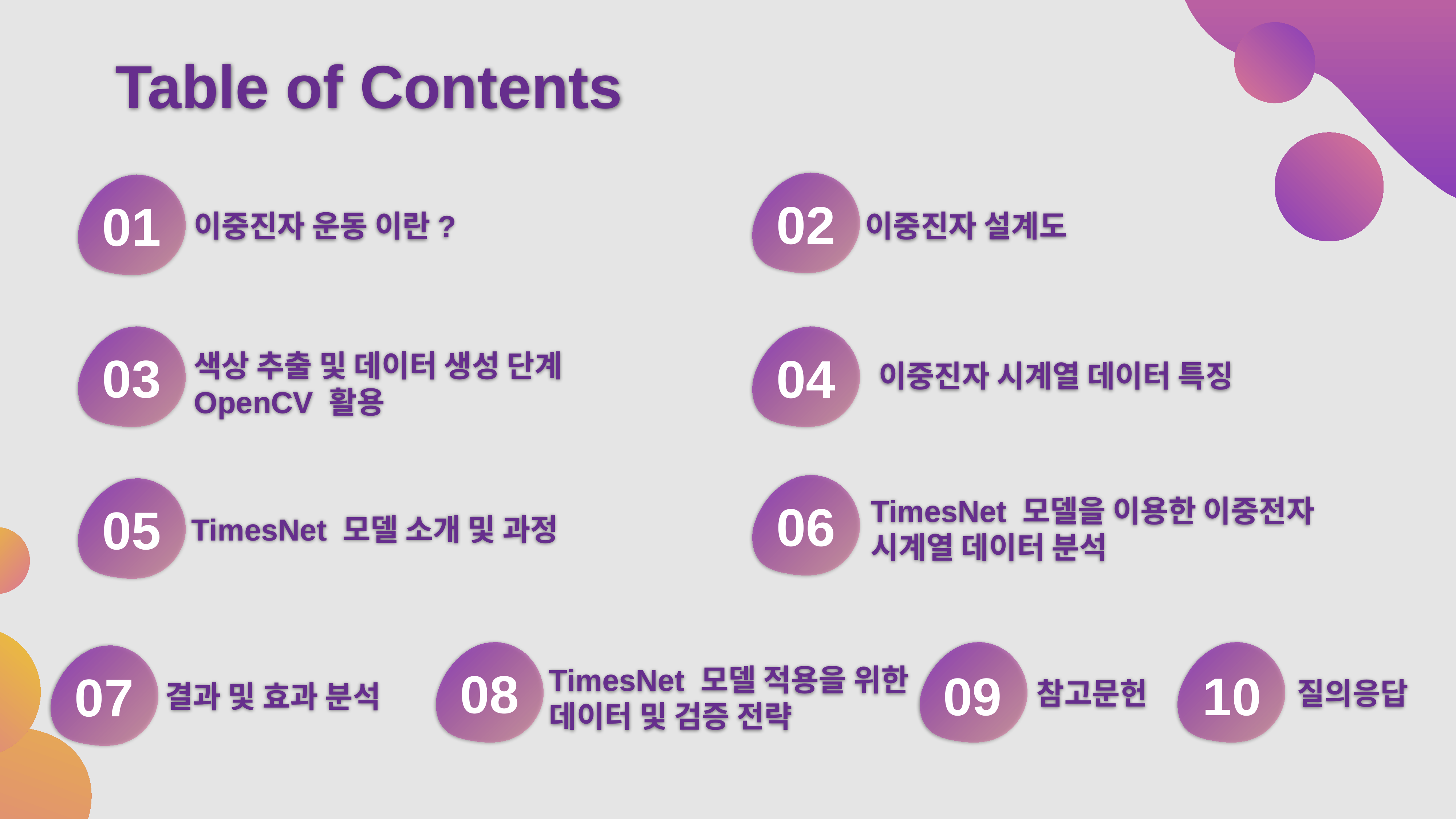

Table of Contents

02
01
이중진자 운동 이란?
이중진자 설계도

03
04
색상 추출 및 데이터 생성 단계 OpenCV 활용
이중진자 시계열 데이터 특징

TimesNet 모델을 이용한 이중전자 시계열 데이터 분석
06
05
TimesNet 모델 소개 및 과정

08
TimesNet 모델 적용을 위한 데이터 및 검증 전략
09
10
07
참고문헌
질의응답
결과 및 효과 분석